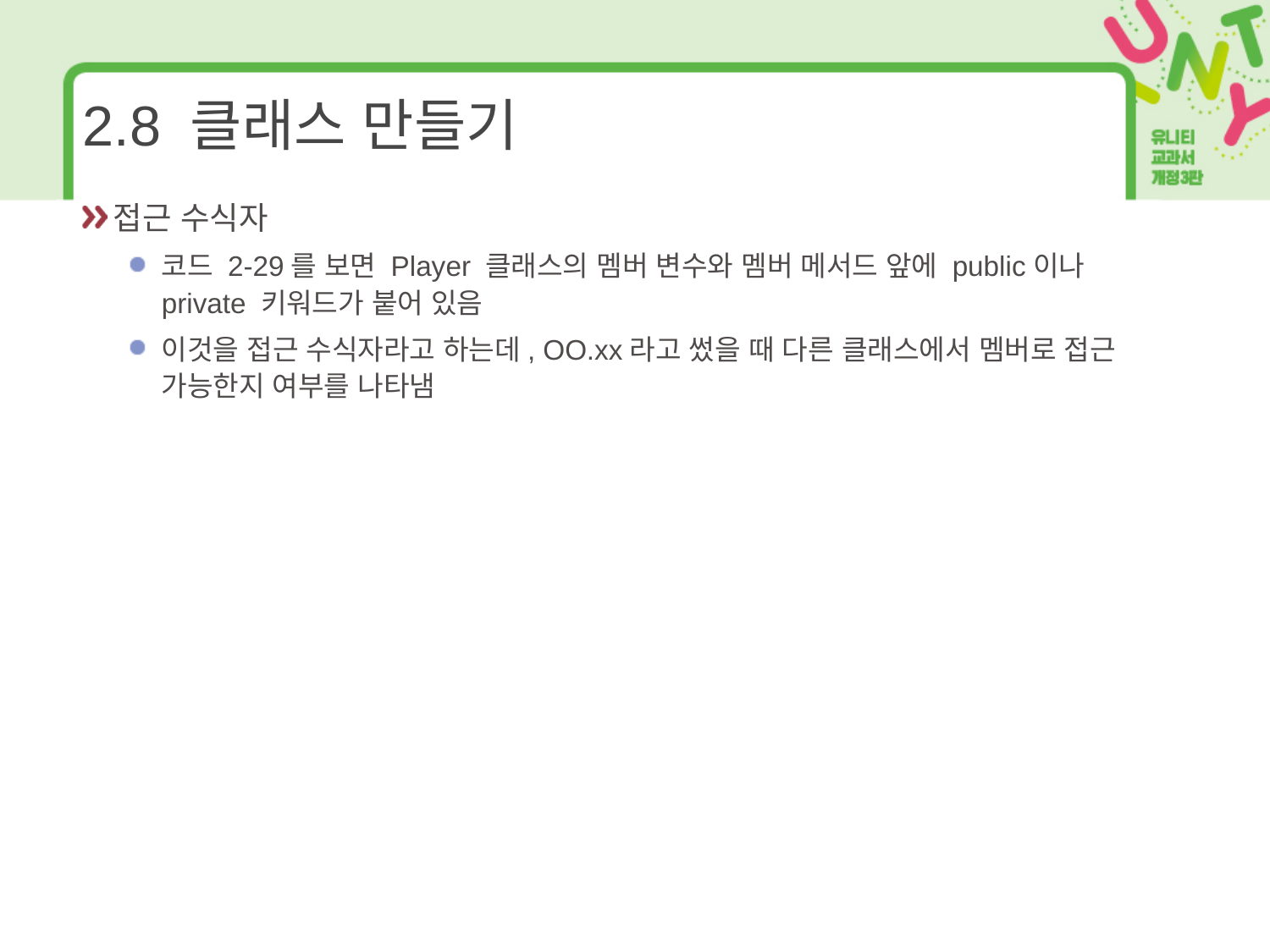

# 2.8 클래스 만들기
접근 수식자
코드 2-29를 보면 Player 클래스의 멤버 변수와 멤버 메서드 앞에 public이나 private 키워드가 붙어 있음
이것을 접근 수식자라고 하는데, OO.xx라고 썼을 때 다른 클래스에서 멤버로 접근 가능한지 여부를 나타냄